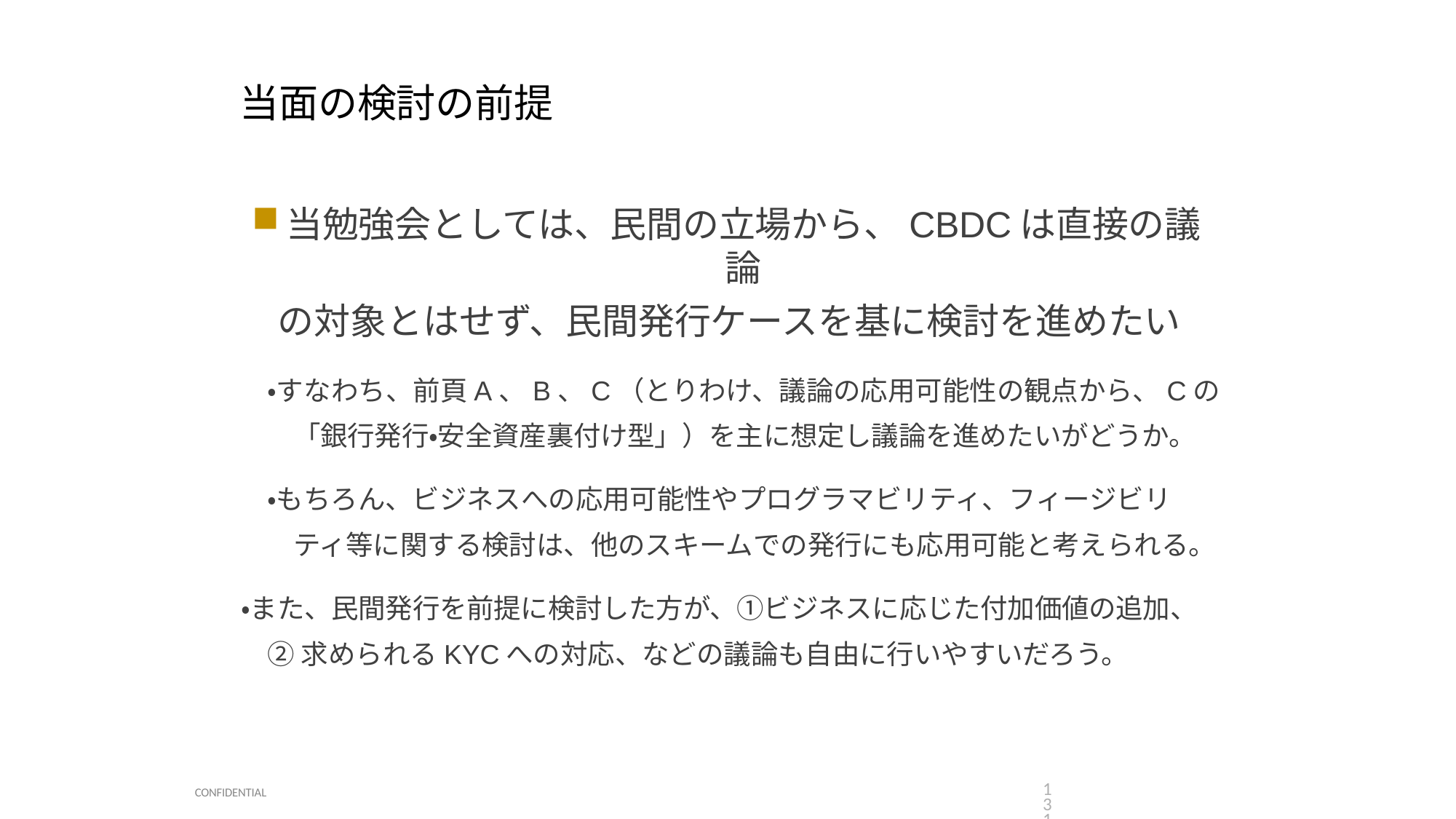

# 当面の検討の前提
当勉強会としては、民間の立場から、CBDCは直接の議論
の対象とはせず、民間発行ケースを基に検討を進めたい
・すなわち、前頁A、B、C（とりわけ、議論の応用可能性の観点から、Cの
「銀行発行・安全資産裏付け型」）を主に想定し議論を進めたいがどうか。
・もちろん、ビジネスへの応用可能性やプログラマビリティ、フィージビリティ等に関する検討は、他のスキームでの発行にも応用可能と考えられる。
・また、民間発行を前提に検討した方が、①ビジネスに応じた付加価値の追加、
②求められるKYCへの対応、などの議論も自由に行いやすいだろう。
131
CONFIDENTIAL